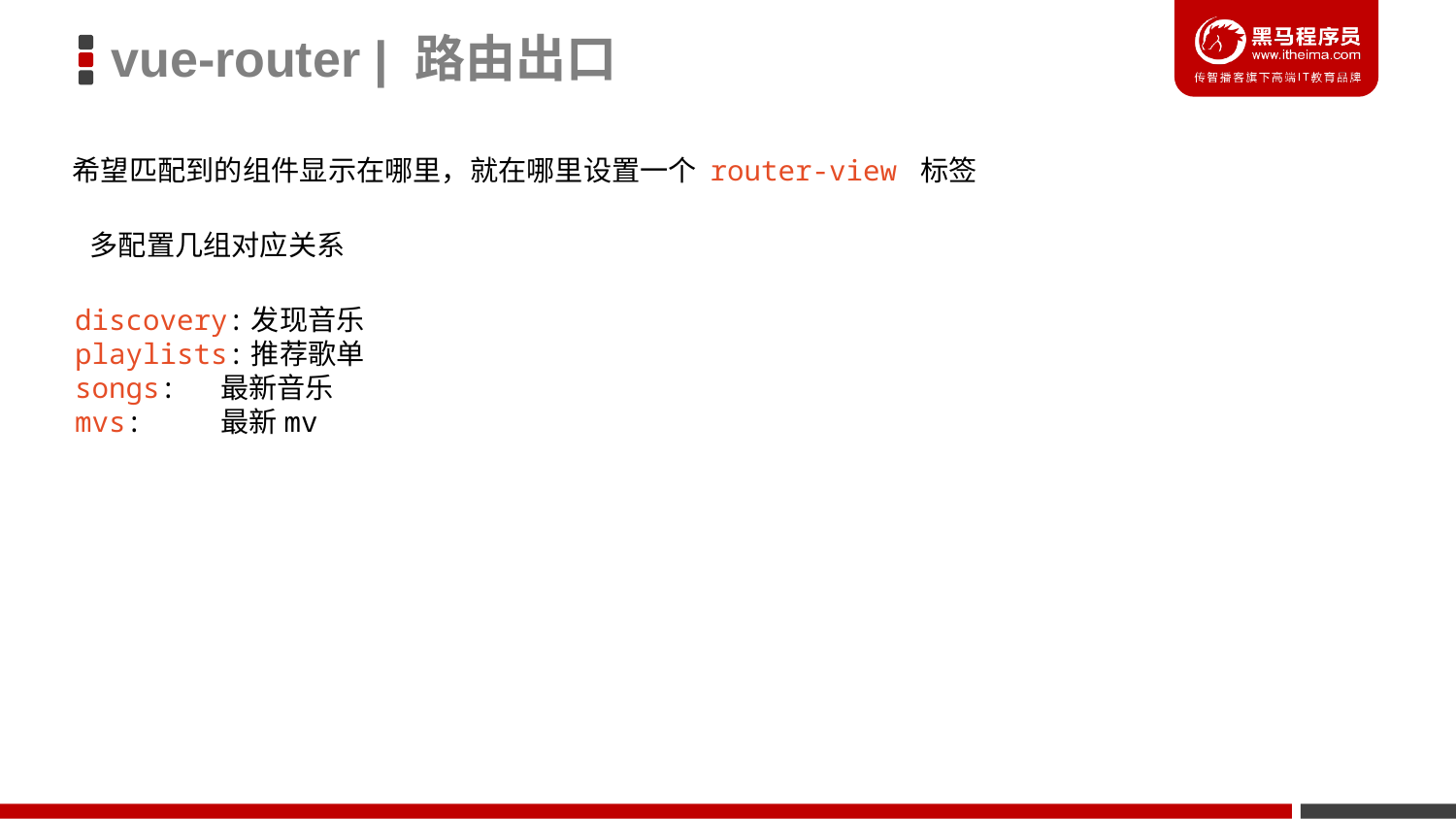

vue-router | 路由出口
希望匹配到的组件显示在哪里，就在哪里设置一个 router-view 标签
多配置几组对应关系
discovery:发现音乐
playlists:推荐歌单
songs:	最新音乐
mvs:	最新mv